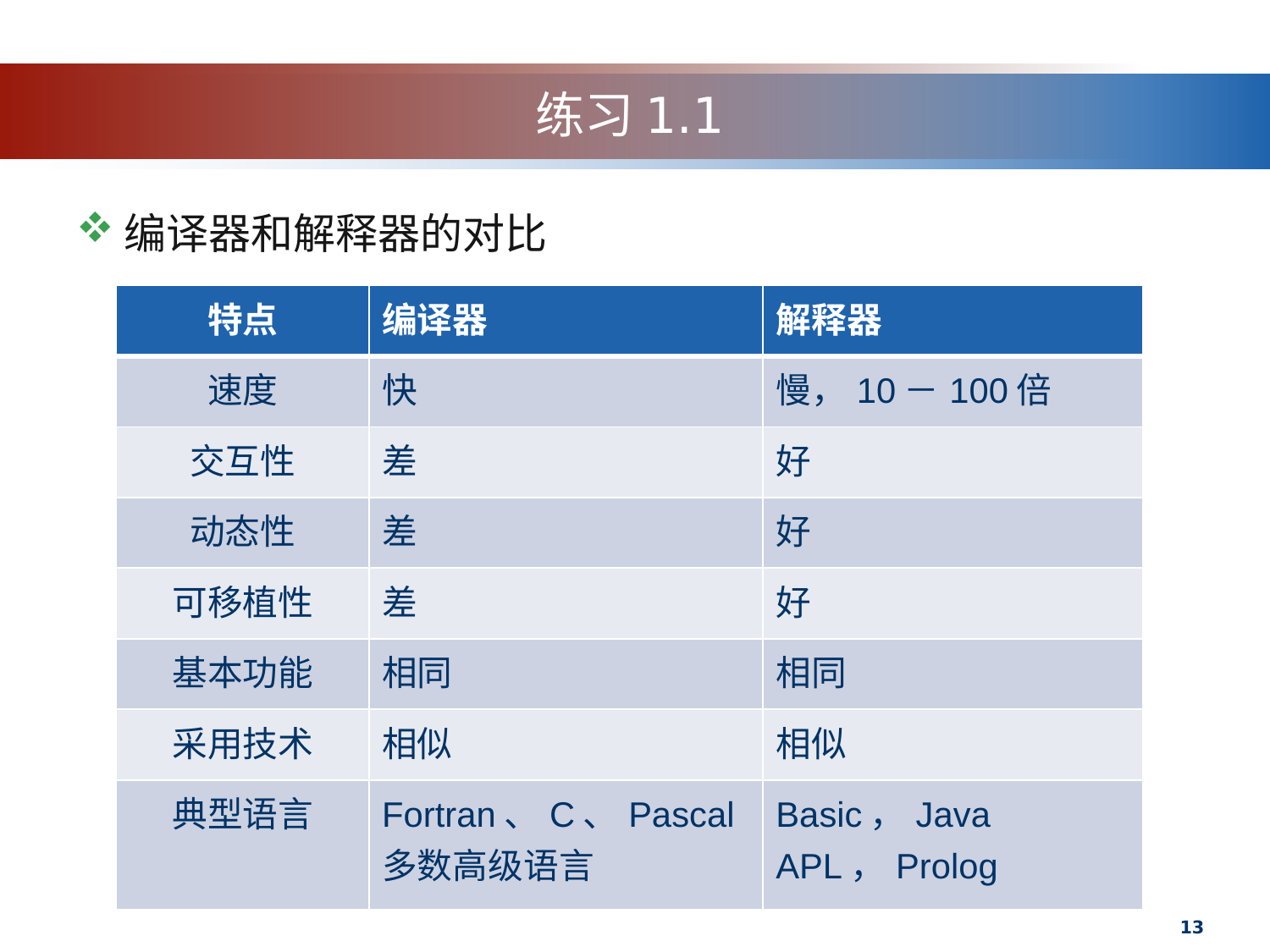

# 练习1.1
编译器和解释器的对比
| 特点 | 编译器 | 解释器 |
| --- | --- | --- |
| 速度 | 快 | 慢，10－100倍 |
| 交互性 | 差 | 好 |
| 动态性 | 差 | 好 |
| 可移植性 | 差 | 好 |
| 基本功能 | 相同 | 相同 |
| 采用技术 | 相似 | 相似 |
| 典型语言 | Fortran、C、Pascal 多数高级语言 | Basic，Java APL，Prolog |
13